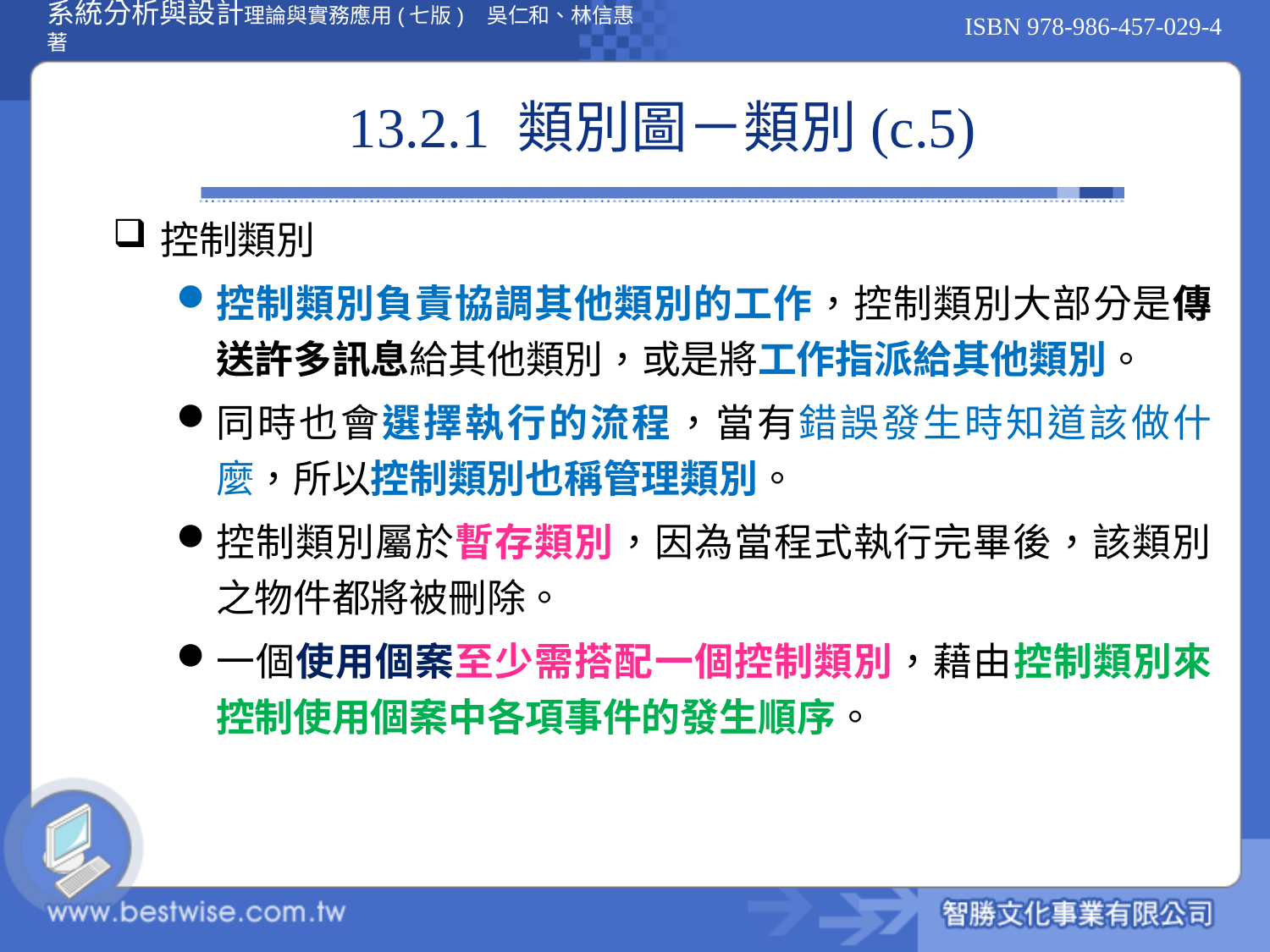

# 13.2.1 類別圖－類別(c.5)
控制類別
控制類別負責協調其他類別的工作，控制類別大部分是傳送許多訊息給其他類別，或是將工作指派給其他類別。
同時也會選擇執行的流程，當有錯誤發生時知道該做什麼，所以控制類別也稱管理類別。
控制類別屬於暫存類別，因為當程式執行完畢後，該類別之物件都將被刪除。
一個使用個案至少需搭配一個控制類別，藉由控制類別來控制使用個案中各項事件的發生順序。